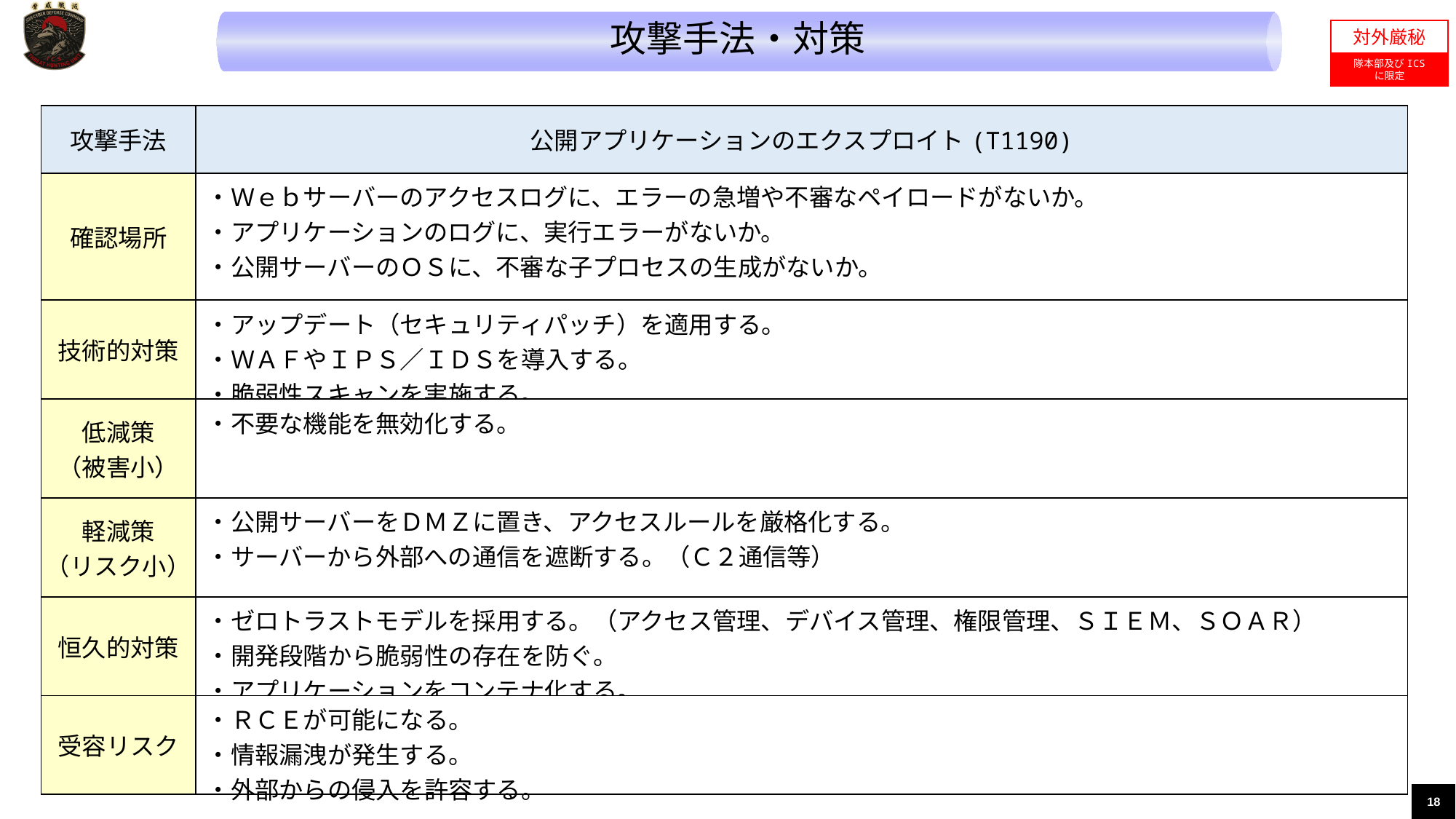

攻撃手法・対策
対外厳秘
隊本部及びICS
に限定
| 攻撃手法 | 公開アプリケーションのエクスプロイト(T1190) |
| --- | --- |
| 確認場所 | ・Ｗｅｂサーバーのアクセスログに、エラーの急増や不審なペイロードがないか。 ・アプリケーションのログに、実行エラーがないか。 ・公開サーバーのＯＳに、不審な子プロセスの生成がないか。 |
| 技術的対策 | ・アップデート（セキュリティパッチ）を適用する。 ・ＷＡＦやＩＰＳ／ＩＤＳを導入する。 ・脆弱性スキャンを実施する。 |
| 低減策 （被害小） | ・不要な機能を無効化する。 |
| 軽減策 （リスク小） | ・公開サーバーをＤＭＺに置き、アクセスルールを厳格化する。 ・サーバーから外部への通信を遮断する。（Ｃ２通信等） |
| 恒久的対策 | ・ゼロトラストモデルを採用する。（アクセス管理、デバイス管理、権限管理、ＳＩＥＭ、ＳＯＡＲ） ・開発段階から脆弱性の存在を防ぐ。 ・アプリケーションをコンテナ化する。 |
| 受容リスク | ・ＲＣＥが可能になる。 ・情報漏洩が発生する。 ・外部からの侵入を許容する。 |